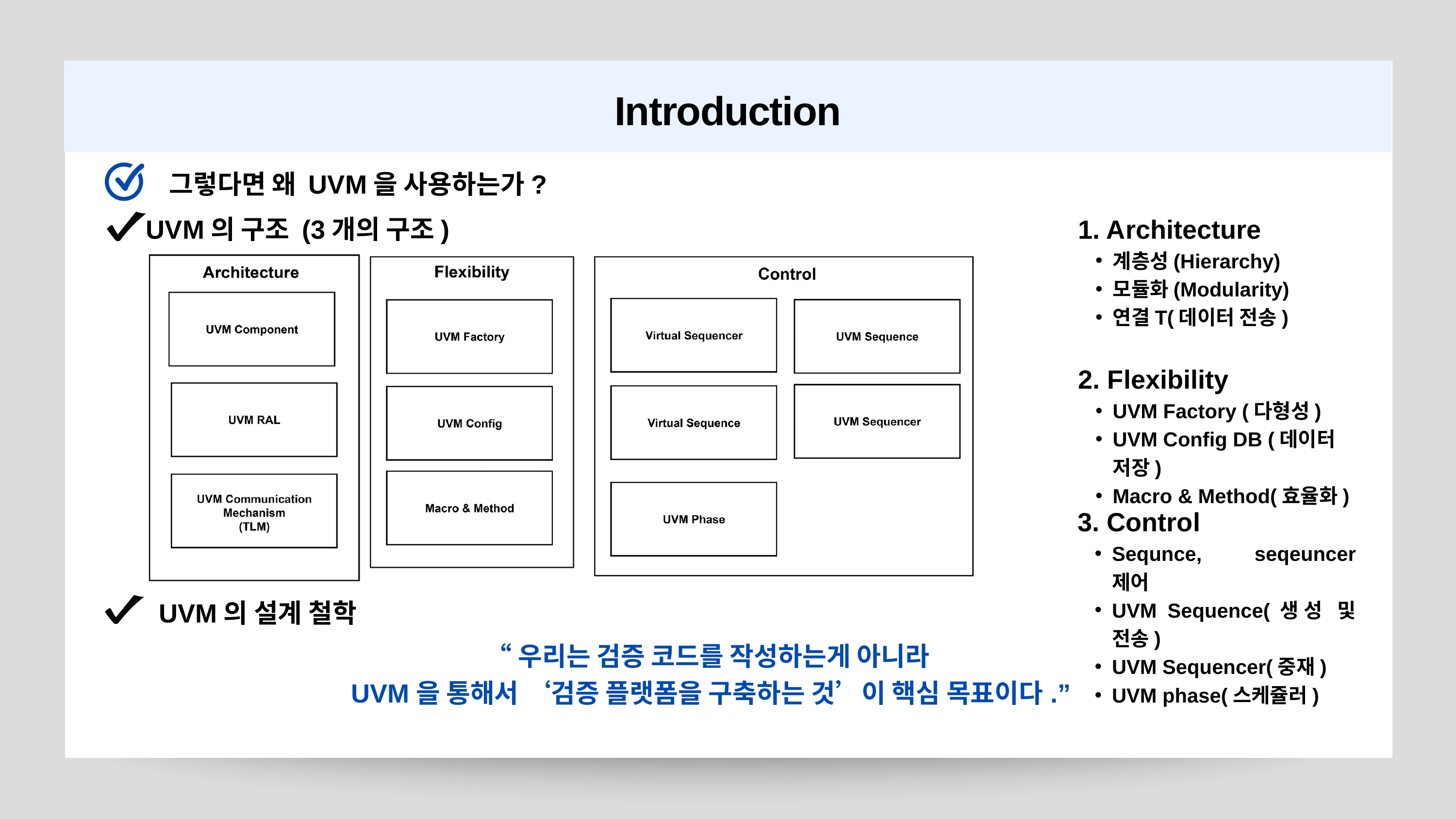

Introduction
그렇다면 왜 UVM을 사용하는가?

UVM의 구조 (3개의 구조)
1. Architecture
계층성(Hierarchy)
모듈화(Modularity)
연결T(데이터 전송)

2. Flexibility
UVM Factory (다형성)
UVM Config DB (데이터 저장)
Macro & Method(효율화)

3. Control
Sequnce, seqeuncer 제어
UVM Sequence(생성 및 전송)
UVM Sequencer(중재)
UVM phase(스케쥴러)

UVM의 설계 철학

“우리는 검증 코드를 작성하는게 아니라
UVM을 통해서 ‘검증 플랫폼을 구축하는 것’이 핵심 목표이다.”